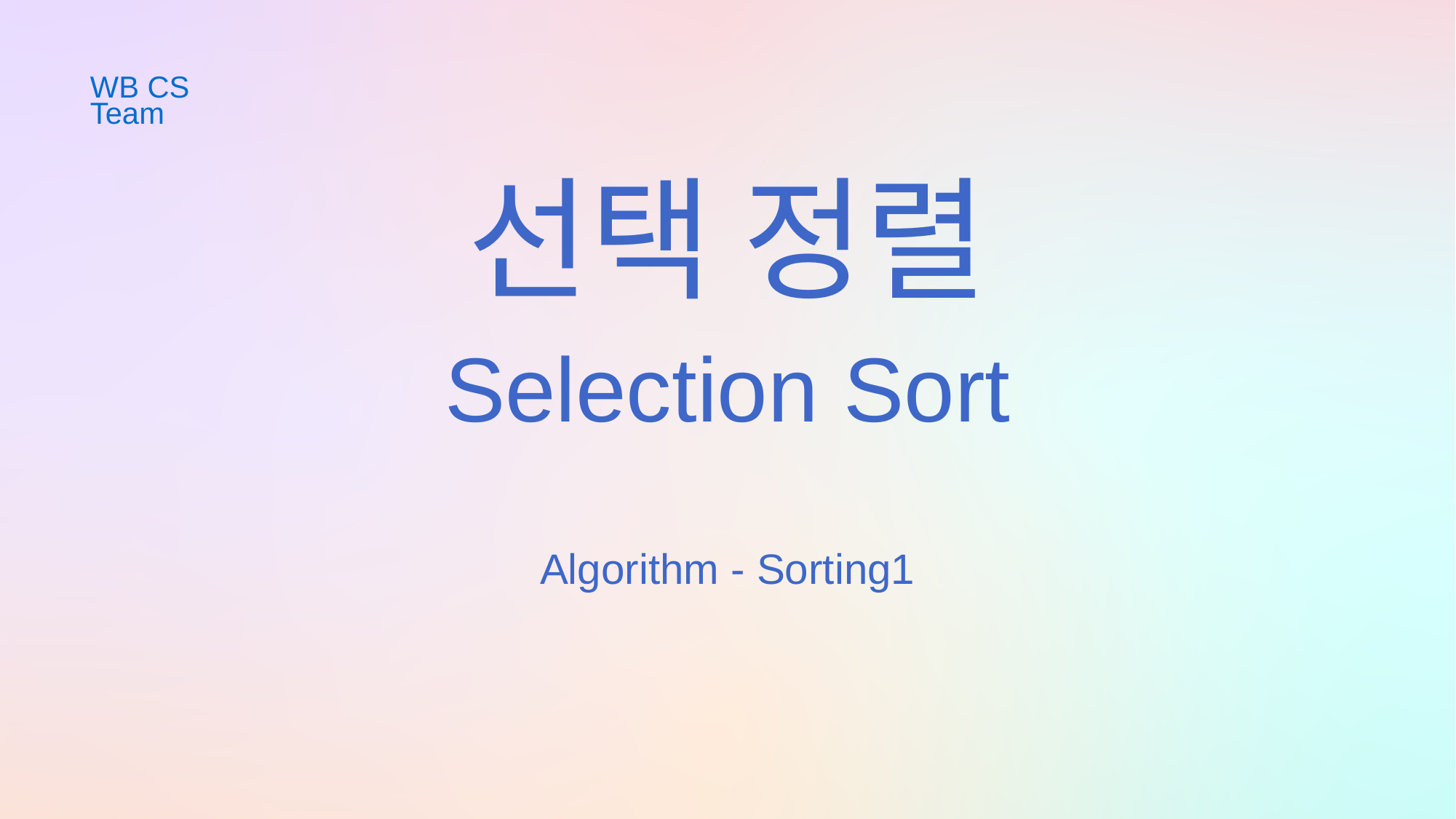

WB CS Team
선택 정렬
Selection Sort
Algorithm - Sorting1